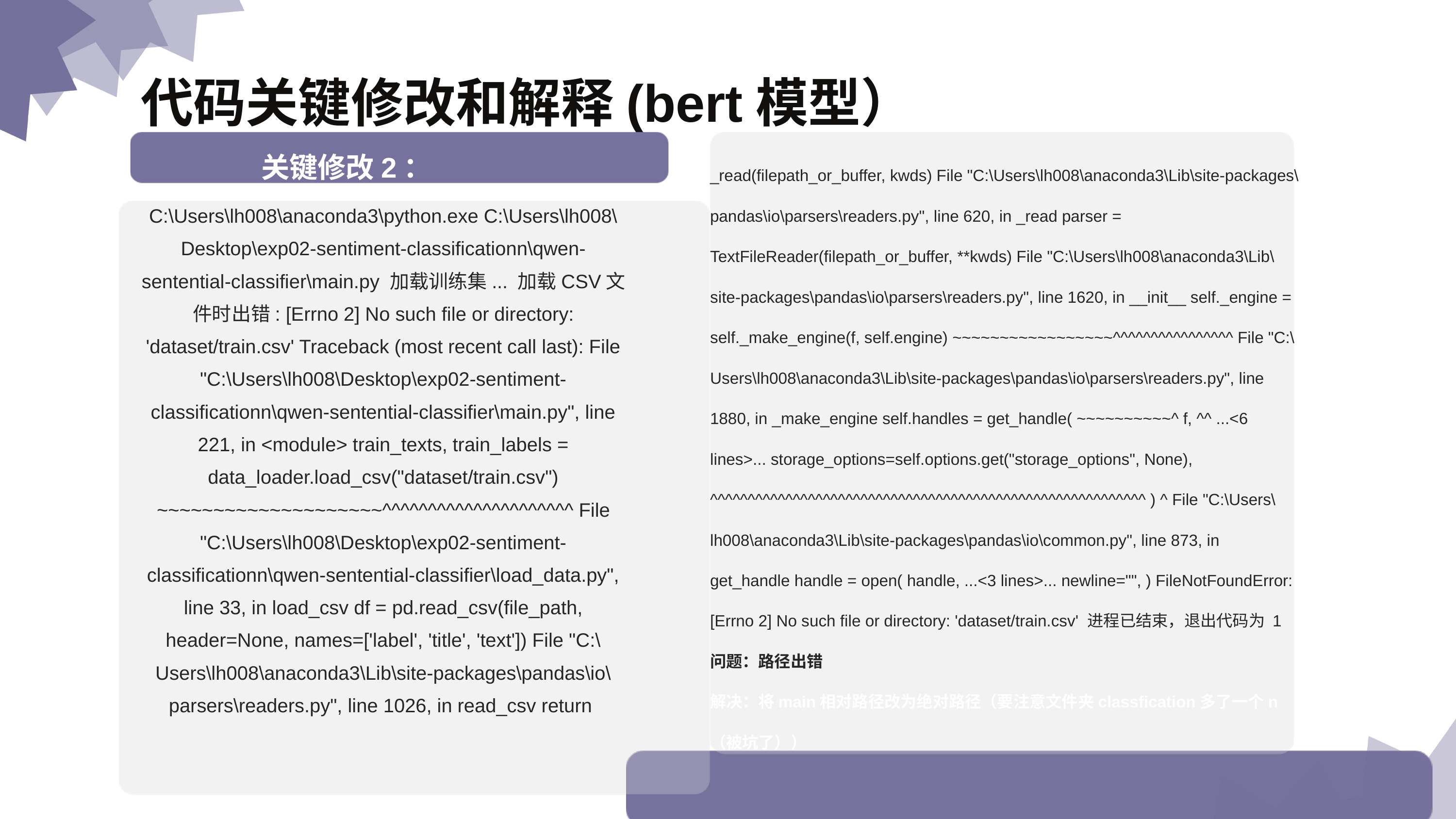

代码关键修改和解释﻿(bert模型）

关键修改2：

_read(filepath_or_buffer, kwds) File "C:\Users\lh008\anaconda3\Lib\site-packages\pandas\io\parsers\readers.py", line 620, in _read parser = TextFileReader(filepath_or_buffer, **kwds) File "C:\Users\lh008\anaconda3\Lib\site-packages\pandas\io\parsers\readers.py", line 1620, in __init__ self._engine = self._make_engine(f, self.engine) ~~~~~~~~~~~~~~~~~^^^^^^^^^^^^^^^^ File "C:\Users\lh008\anaconda3\Lib\site-packages\pandas\io\parsers\readers.py", line 1880, in _make_engine self.handles = get_handle( ~~~~~~~~~~^ f, ^^ ...<6 lines>... storage_options=self.options.get("storage_options", None), ^^^^^^^^^^^^^^^^^^^^^^^^^^^^^^^^^^^^^^^^^^^^^^^^^^^^^^^^^^ ) ^ File "C:\Users\lh008\anaconda3\Lib\site-packages\pandas\io\common.py", line 873, in get_handle handle = open( handle, ...<3 lines>... newline="", ) FileNotFoundError: [Errno 2] No such file or directory: 'dataset/train.csv' 进程已结束，退出代码为 1
问题：路径出错
解决：将main相对路径改为绝对路径（要注意文件夹classfication多了一个n（被坑了））

C:\Users\lh008\anaconda3\python.exe C:\Users\lh008\Desktop\exp02-sentiment-classificationn\qwen-sentential-classifier\main.py 加载训练集... 加载CSV文件时出错: [Errno 2] No such file or directory: 'dataset/train.csv' Traceback (most recent call last): File "C:\Users\lh008\Desktop\exp02-sentiment-classificationn\qwen-sentential-classifier\main.py", line 221, in <module> train_texts, train_labels = data_loader.load_csv("dataset/train.csv") ~~~~~~~~~~~~~~~~~~~~^^^^^^^^^^^^^^^^^^^^^ File "C:\Users\lh008\Desktop\exp02-sentiment-classificationn\qwen-sentential-classifier\load_data.py", line 33, in load_csv df = pd.read_csv(file_path, header=None, names=['label', 'title', 'text']) File "C:\Users\lh008\anaconda3\Lib\site-packages\pandas\io\parsers\readers.py", line 1026, in read_csv return